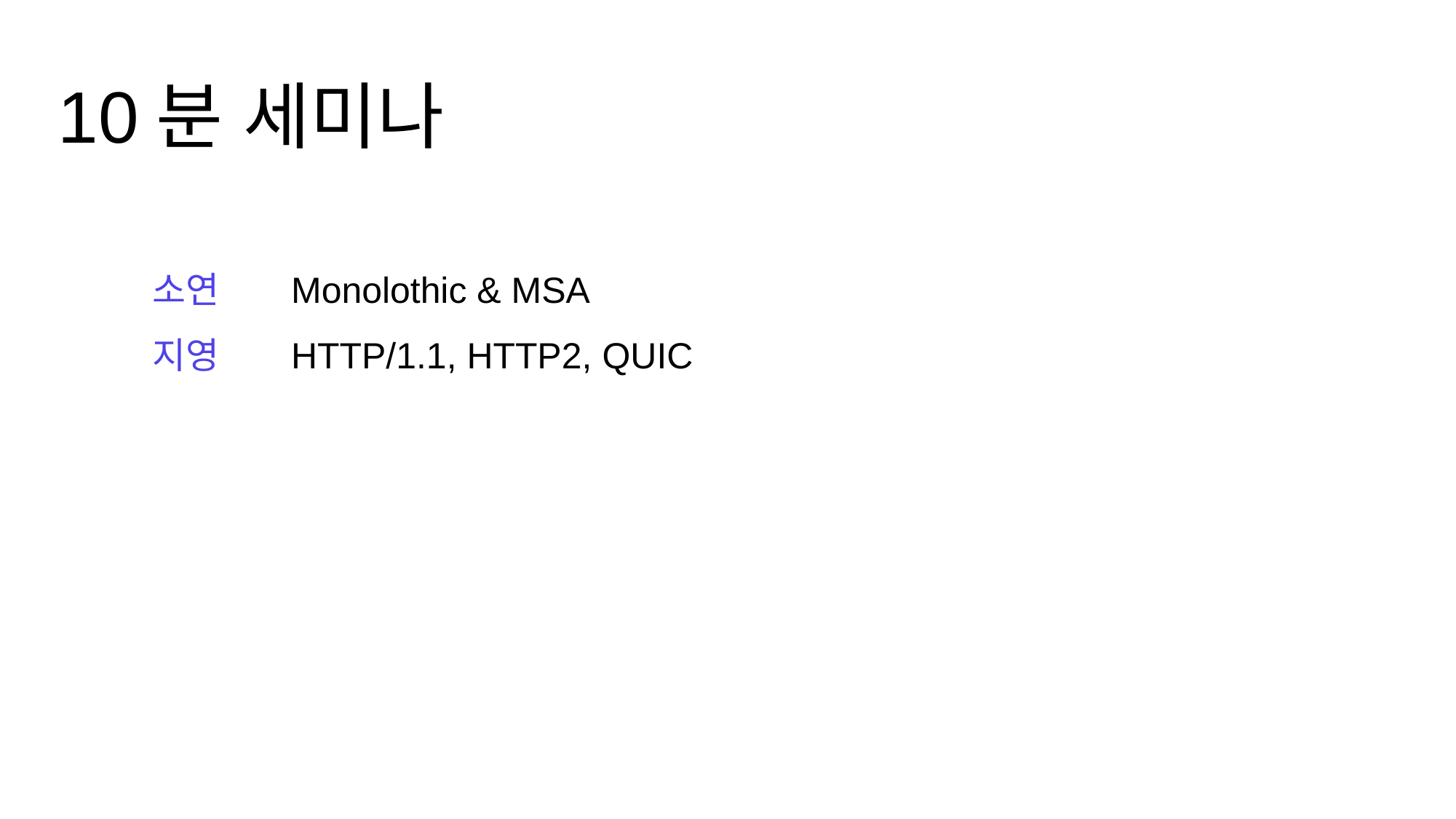

10분 세미나
소연
지영
Monolothic & MSA
HTTP/1.1, HTTP2, QUIC